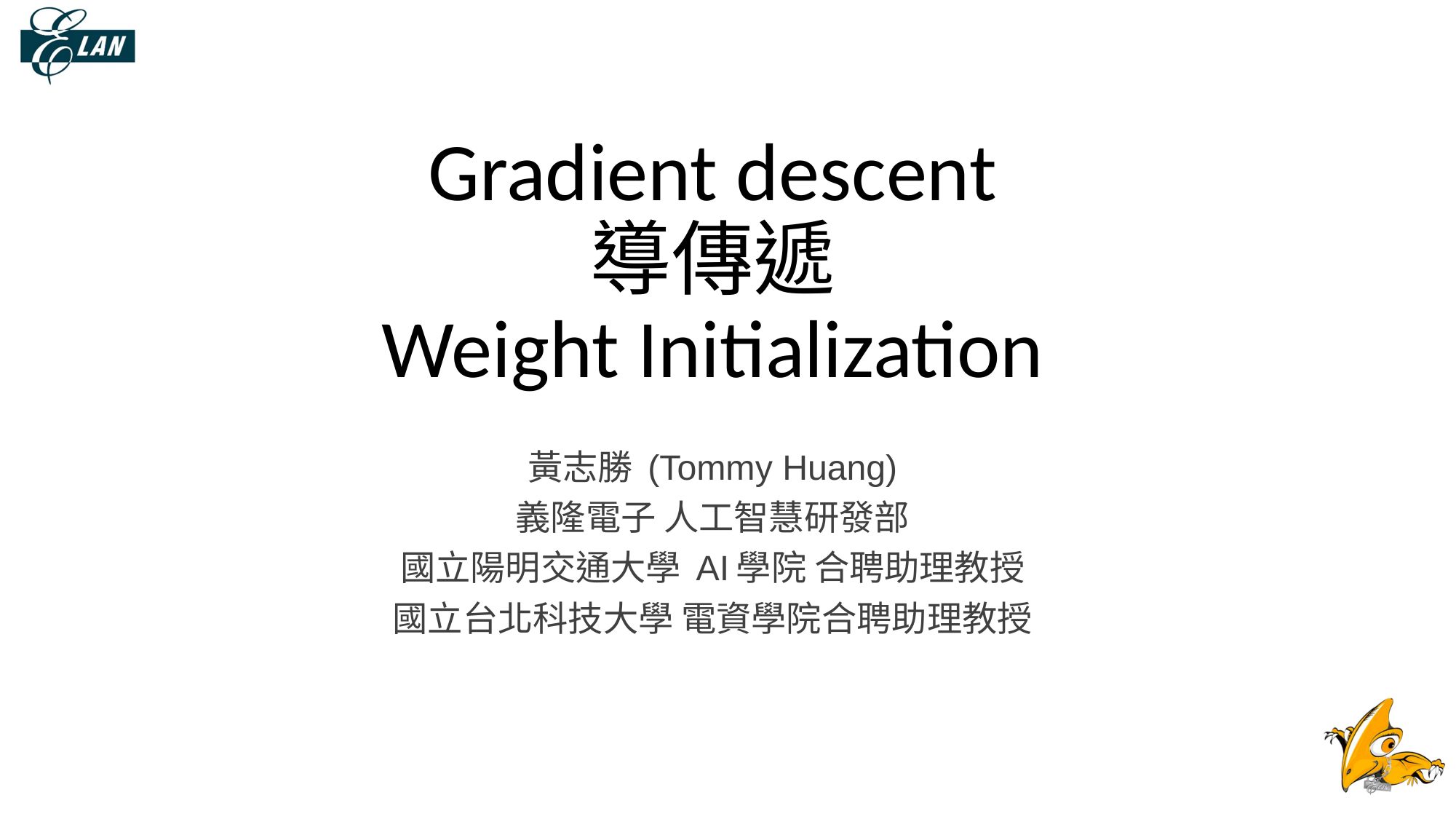

# Gradient descent 導傳遞 Weight Initialization
黃志勝 (Tommy Huang)
義隆電子 人工智慧研發部
國立陽明交通大學 AI學院 合聘助理教授
國立台北科技大學 電資學院合聘助理教授